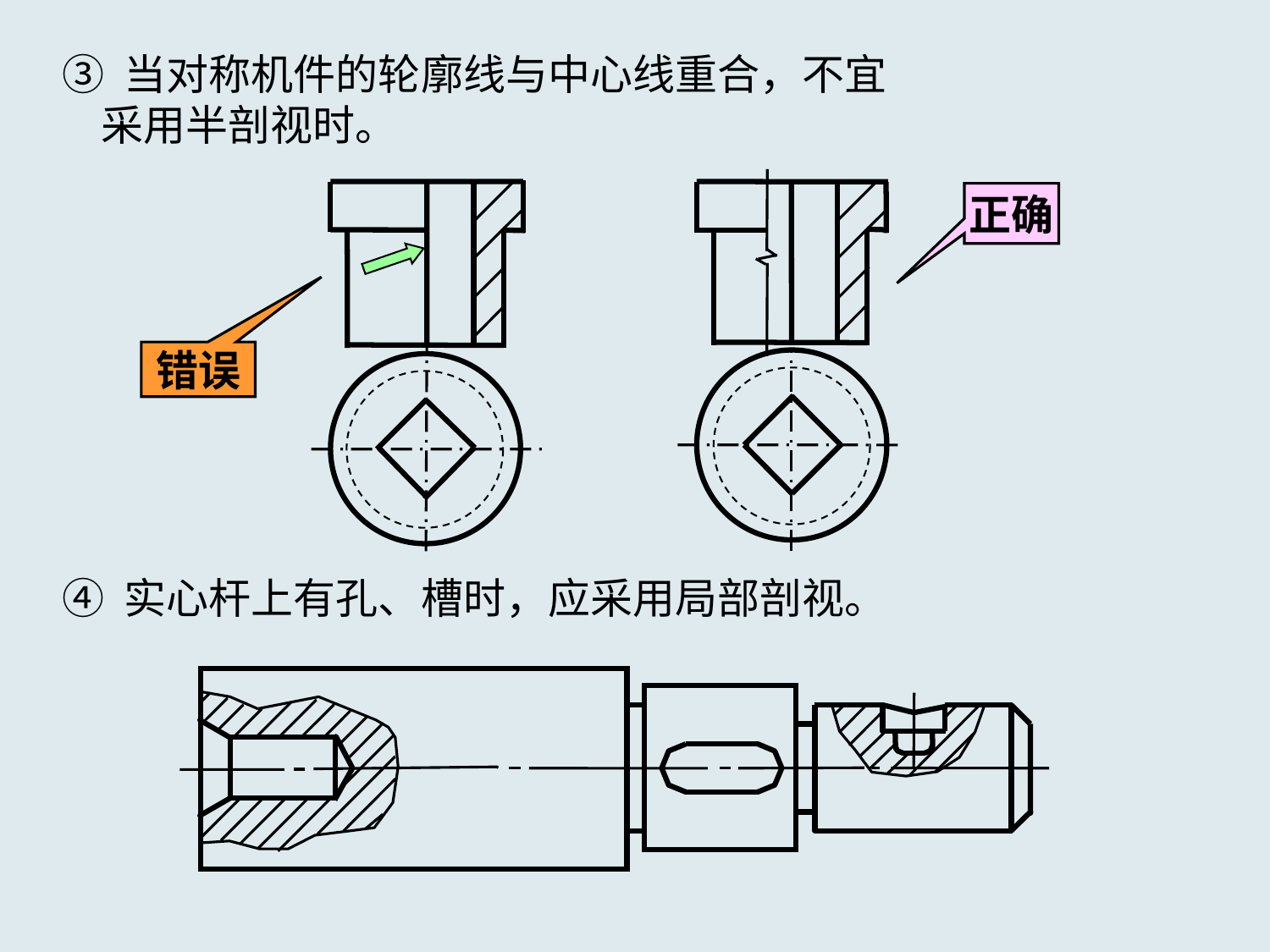

③ 当对称机件的轮廓线与中心线重合，不宜
   采用半剖视时。

正确

错误
④ 实心杆上有孔、槽时，应采用局部剖视。